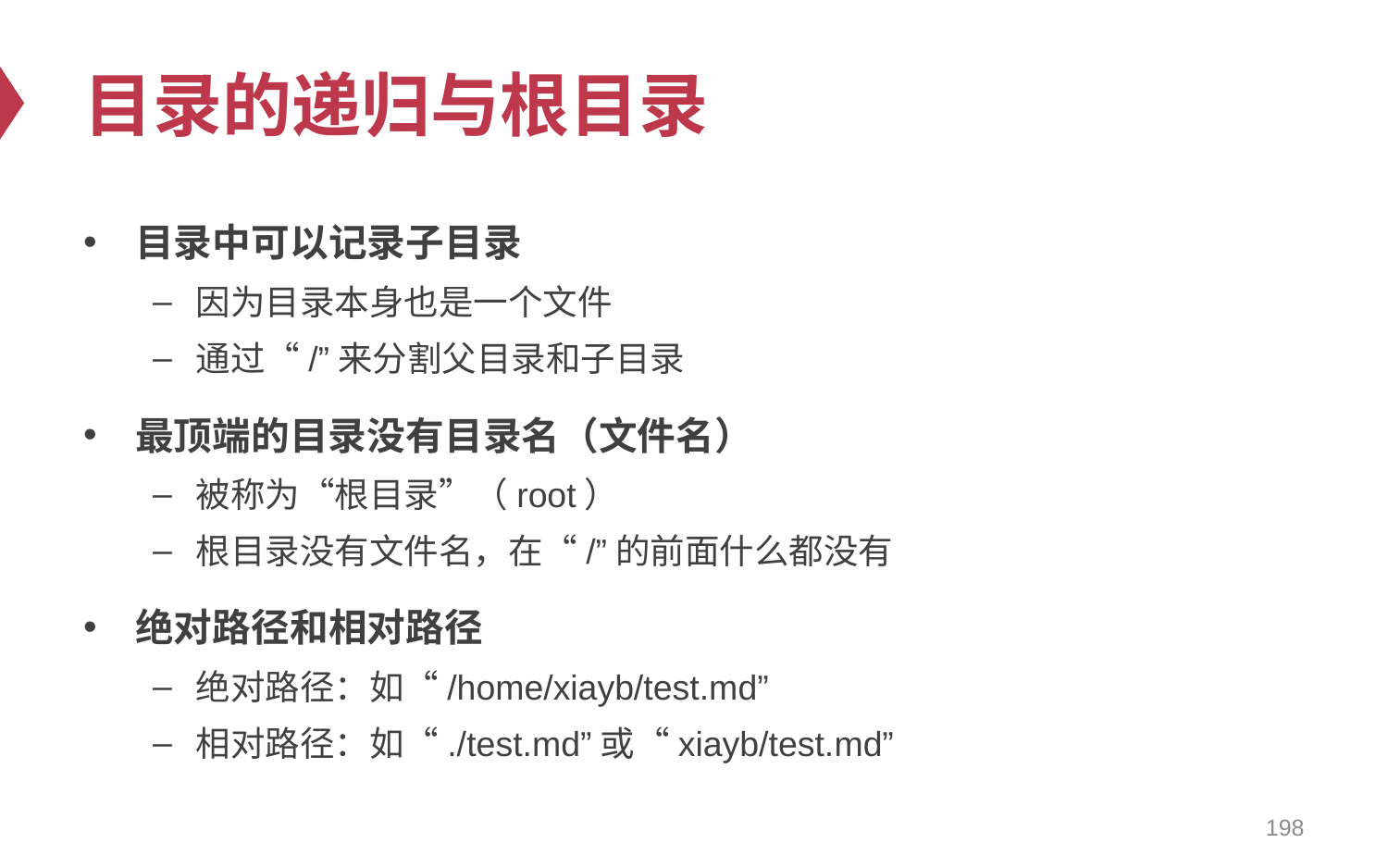

# 目录的递归与根目录
目录中可以记录子目录
因为目录本身也是一个文件
通过“/”来分割父目录和子目录
最顶端的目录没有目录名（文件名）
被称为“根目录”（root）
根目录没有文件名，在“/”的前面什么都没有
绝对路径和相对路径
绝对路径：如“/home/xiayb/test.md”
相对路径：如“./test.md”或“xiayb/test.md”

198